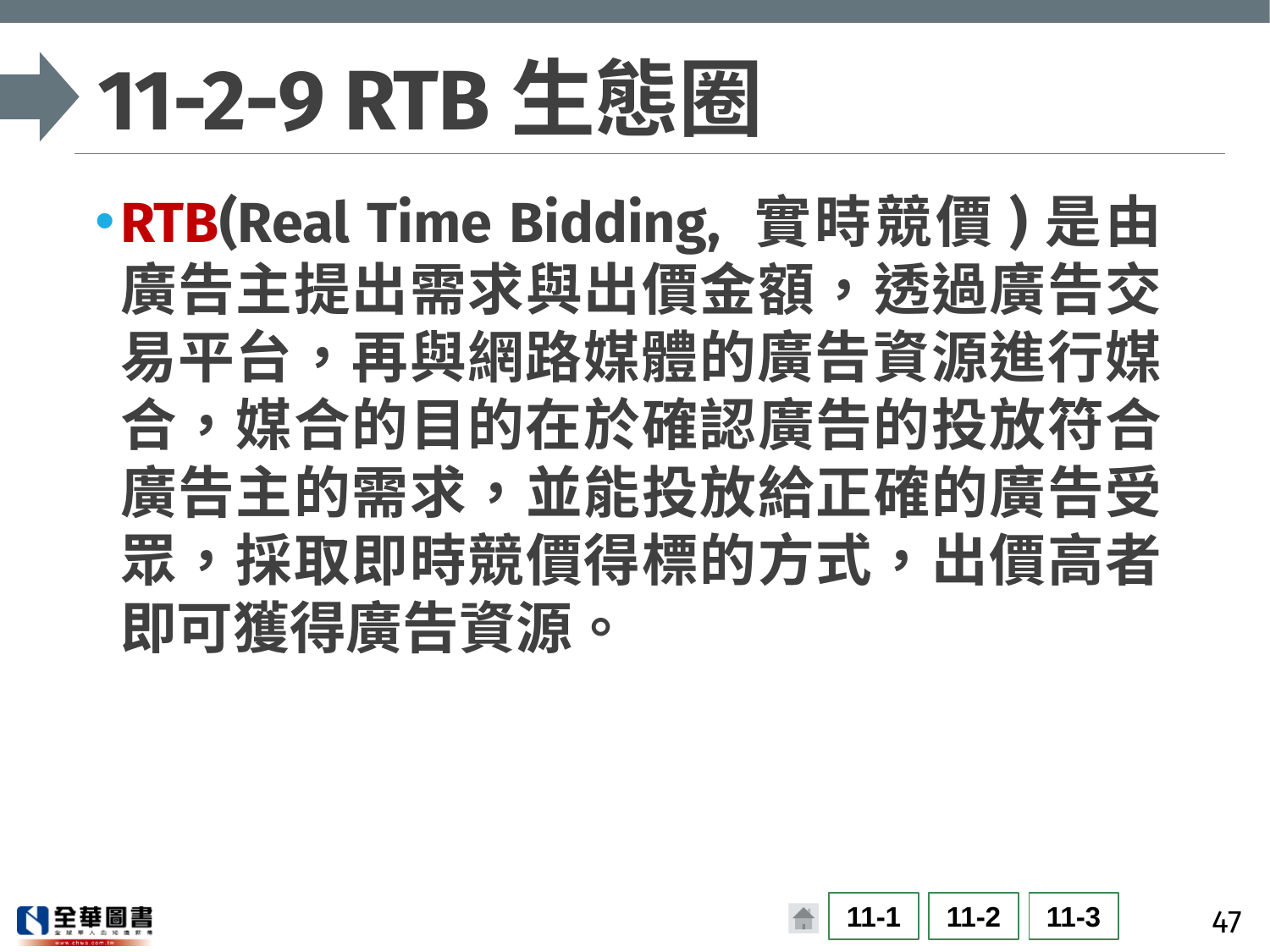

# 11-2-9 RTB生態圈
RTB(Real Time Bidding, 實時競價)是由廣告主提出需求與出價金額，透過廣告交易平台，再與網路媒體的廣告資源進行媒合，媒合的目的在於確認廣告的投放符合廣告主的需求，並能投放給正確的廣告受眾，採取即時競價得標的方式，出價高者即可獲得廣告資源。
47